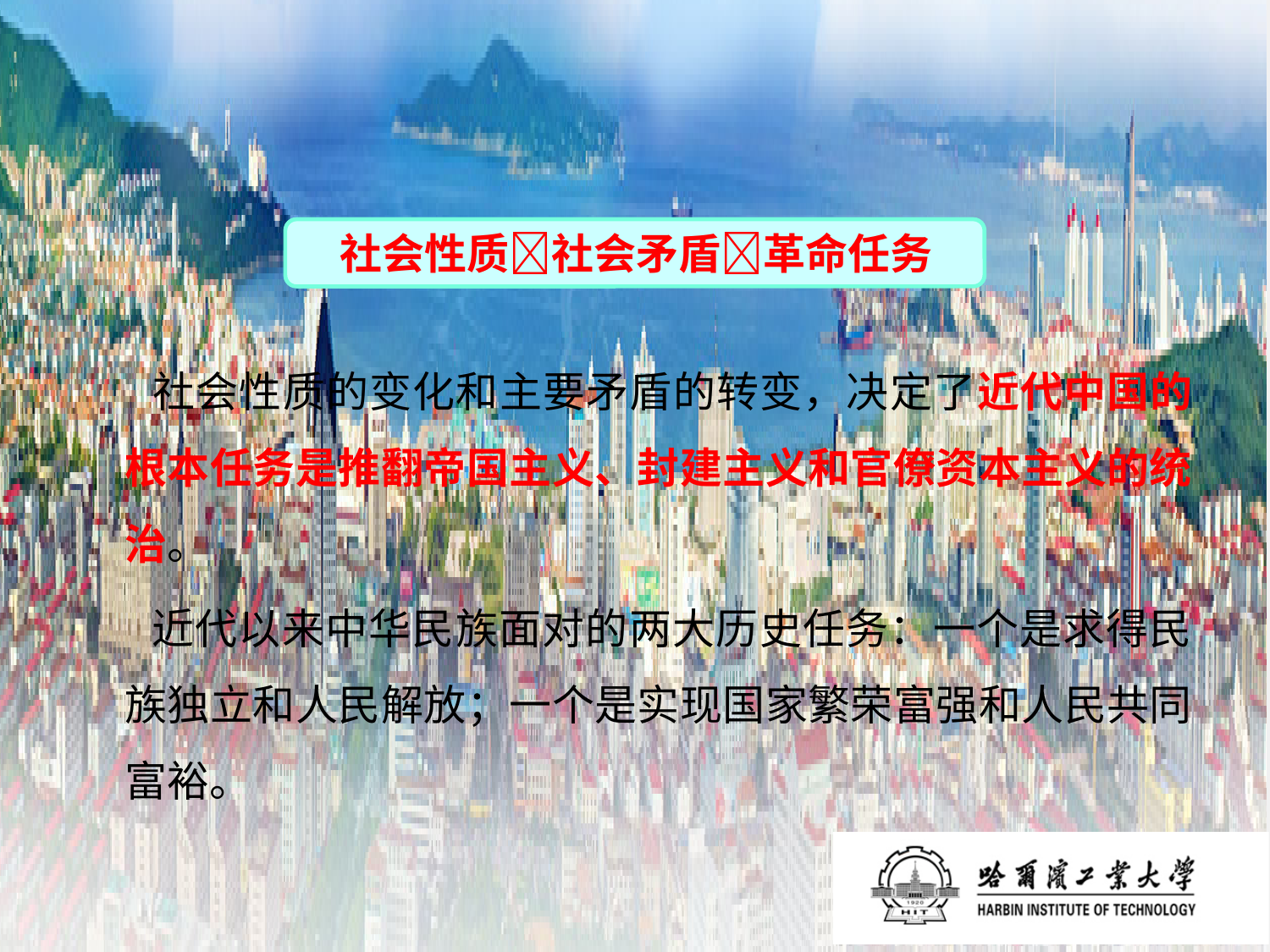

社会性质→社会矛盾→革命任务
       社会性质的变化和主要矛盾的转变，决定了近代中国的根本任务是推翻帝国主义、封建主义和官僚资本主义的统治。
      近代以来中华民族面对的两大历史任务：一个是求得民族独立和人民解放；一个是实现国家繁荣富强和人民共同富裕。